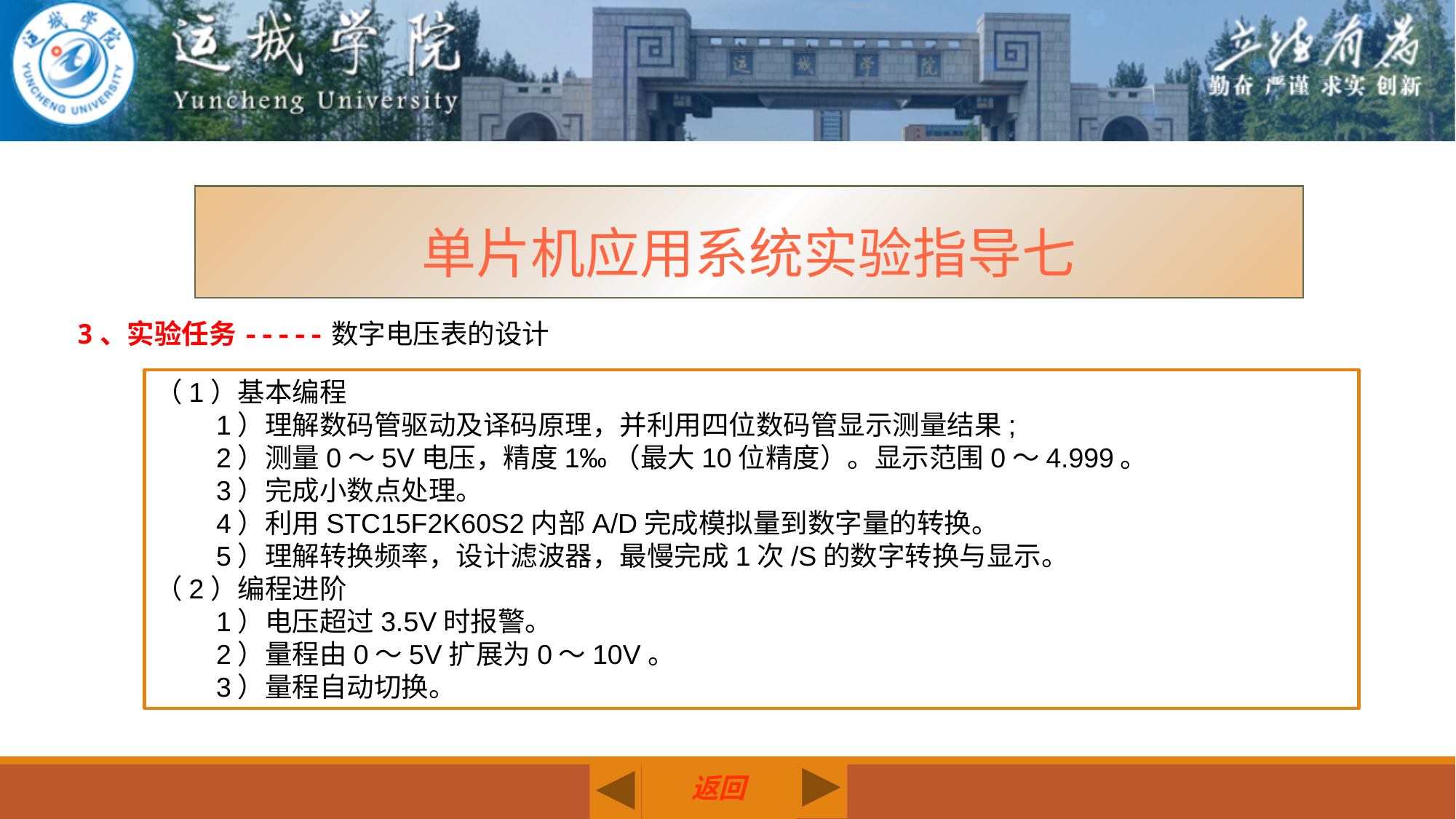

单片机应用系统实验指导七
3、实验任务-----数字电压表的设计
（1）基本编程        1）理解数码管驱动及译码原理，并利用四位数码管显示测量结果;        2）测量0～5V电压，精度1‰（最大10位精度）。显示范围0～4.999。        3）完成小数点处理。        4）利用STC15F2K60S2内部A/D完成模拟量到数字量的转换。        5）理解转换频率，设计滤波器，最慢完成1次/S的数字转换与显示。（2）编程进阶        1）电压超过3.5V时报警。        2）量程由0～5V扩展为0～10V。        3）量程自动切换。
返回